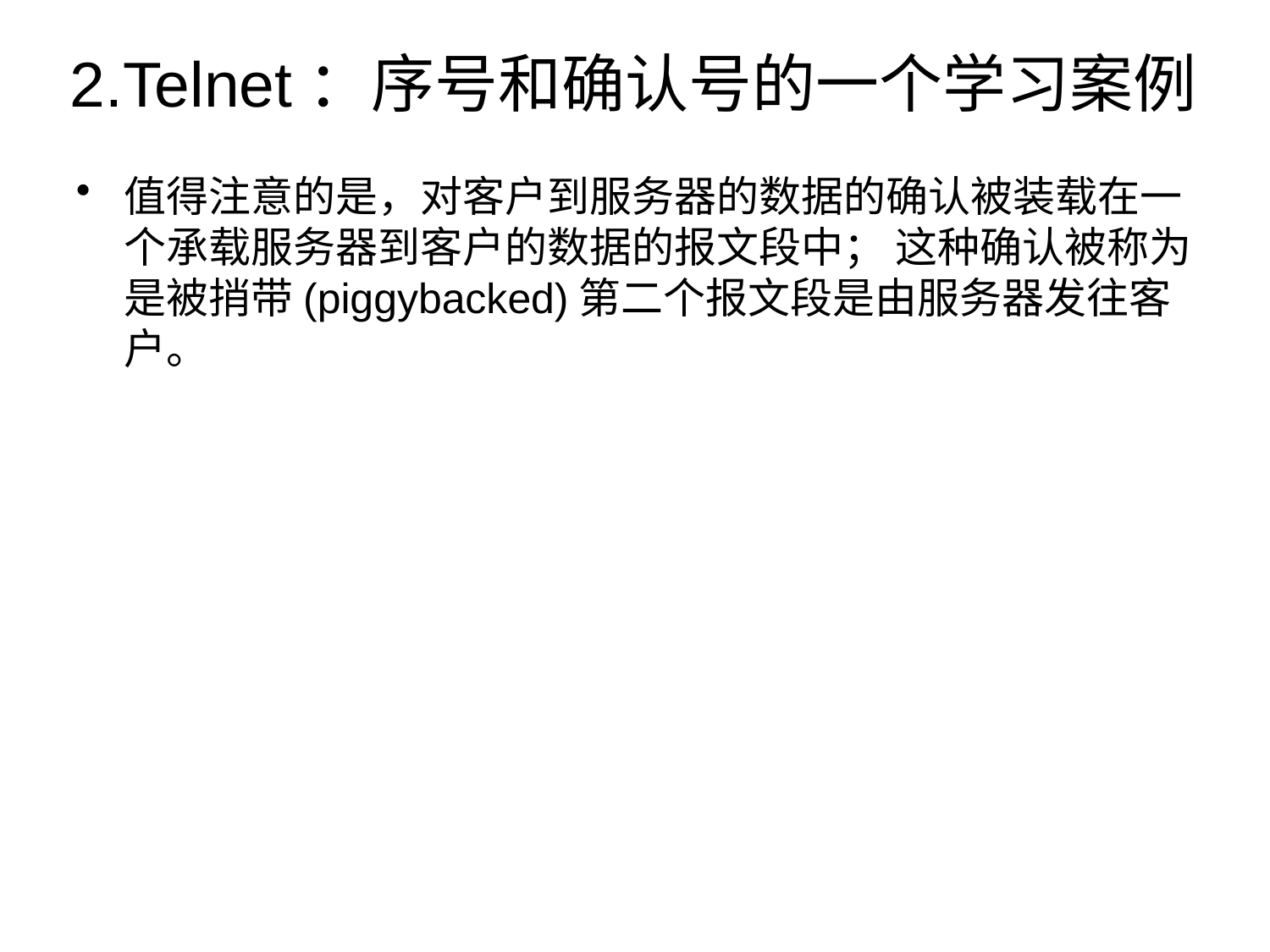

# 2.Telnet：序号和确认号的一个学习案例
值得注意的是，对客户到服务器的数据的确认被装载在一个承载服务器到客户的数据的报文段中； 这种确认被称为是被捎带(piggybacked)第二个报文段是由服务器发往客户。